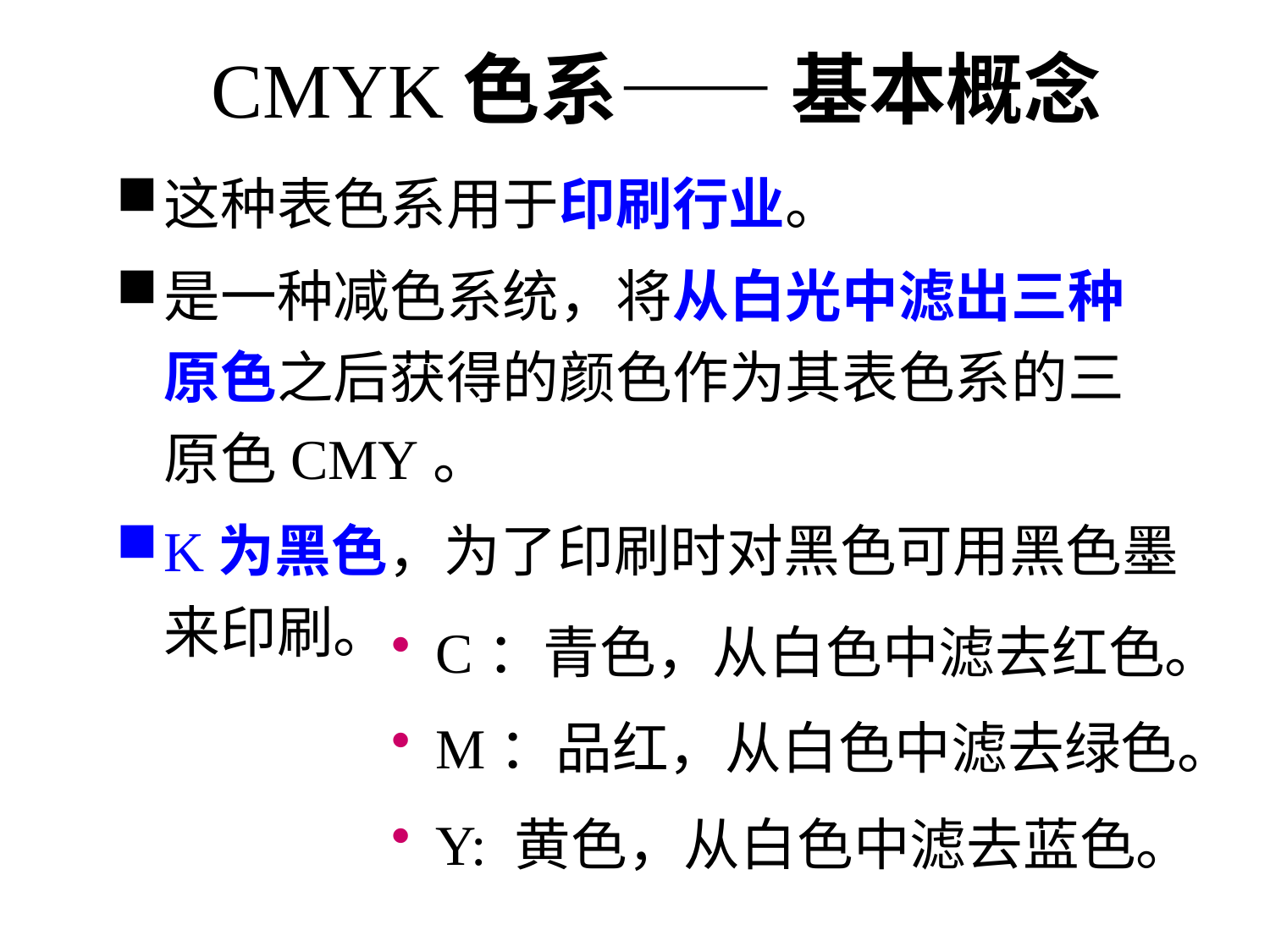

# CMYK色系—— 基本概念
这种表色系用于印刷行业。
是一种减色系统，将从白光中滤出三种原色之后获得的颜色作为其表色系的三原色CMY。
K为黑色，为了印刷时对黑色可用黑色墨来印刷。
 C：青色，从白色中滤去红色。
 M：品红，从白色中滤去绿色。
 Y: 黄色，从白色中滤去蓝色。